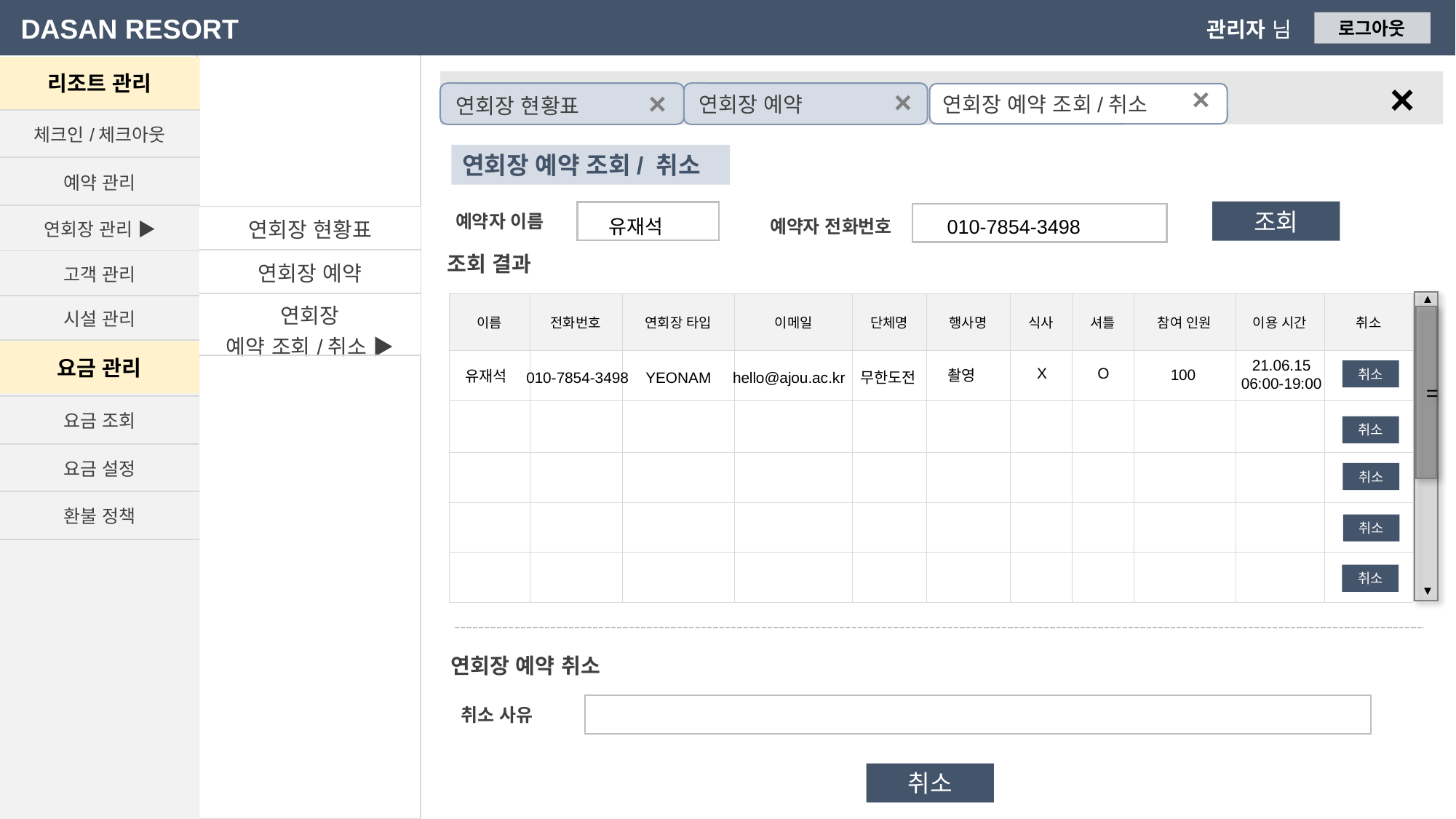

DASAN RESORT
관리자 님
로그아웃

리조트 관리
×

×
×
×

연회장 예약 조회/취소
연회장 예약
연회장 현황표
| 체크인/체크아웃 |
| --- |
| 예약 관리 |
| 연회장 관리 ▶ |
| 고객 관리 |
| 시설 관리 |
연회장 예약 조회/ 취소
조회

예약자 이름
| 연회장 현황표 |
| --- |
| 연회장 예약 |
| 연회장 예약 조회/취소 ▶ |
유재석
010-7854-3498
예약자 전화번호
조회 결과
▲

=
▼
| 이름 | 전화번호 | 연회장 타입 | 이메일 | 단체명 | 행사명 | 식사 | 셔틀 | 참여 인원 | 이용 시간 | 취소 |
| --- | --- | --- | --- | --- | --- | --- | --- | --- | --- | --- |
|  |  |  |  |  |  |  |  |  |  |  |
|  |  |  |  |  |  |  |  |  |  |  |
|  |  |  |  |  |  |  |  |  |  |  |
|  |  |  |  |  |  |  |  |  |  |  |
|  |  |  |  |  |  |  |  |  |  |  |
요금 관리
21.06.15
06:00-19:00
O
X
100
취소
촬영
유재석
010-7854-3498
YEONAM
hello@ajou.ac.kr
무한도전
| 요금 조회 |
| --- |
| 요금 설정 |
| 환불 정책 |
취소
취소
취소
취소
연회장 예약 취소

취소 사유
취소